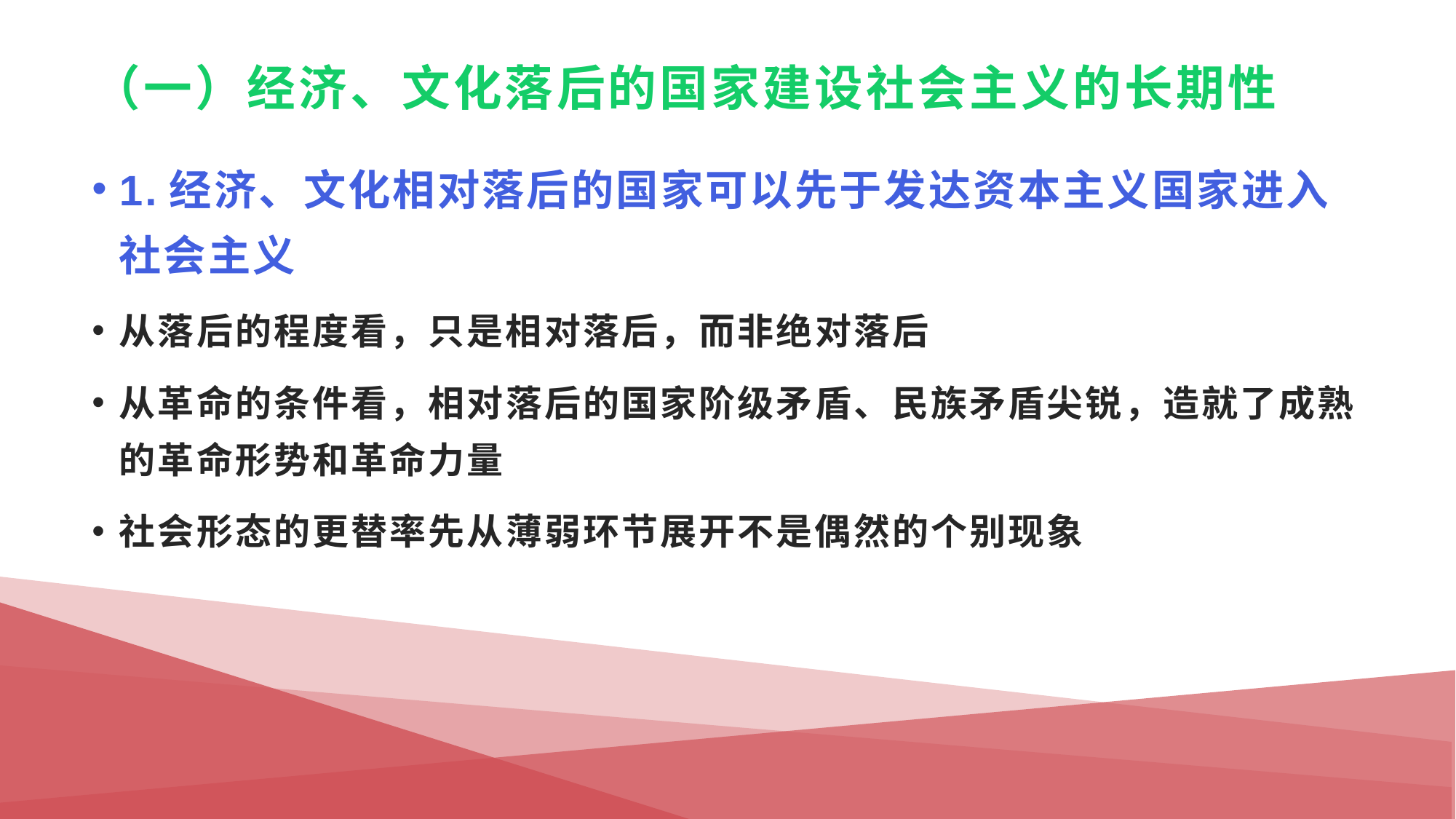

# （一）经济、文化落后的国家建设社会主义的长期性
1.经济、文化相对落后的国家可以先于发达资本主义国家进入社会主义
从落后的程度看，只是相对落后，而非绝对落后
从革命的条件看，相对落后的国家阶级矛盾、民族矛盾尖锐，造就了成熟的革命形势和革命力量
社会形态的更替率先从薄弱环节展开不是偶然的个别现象